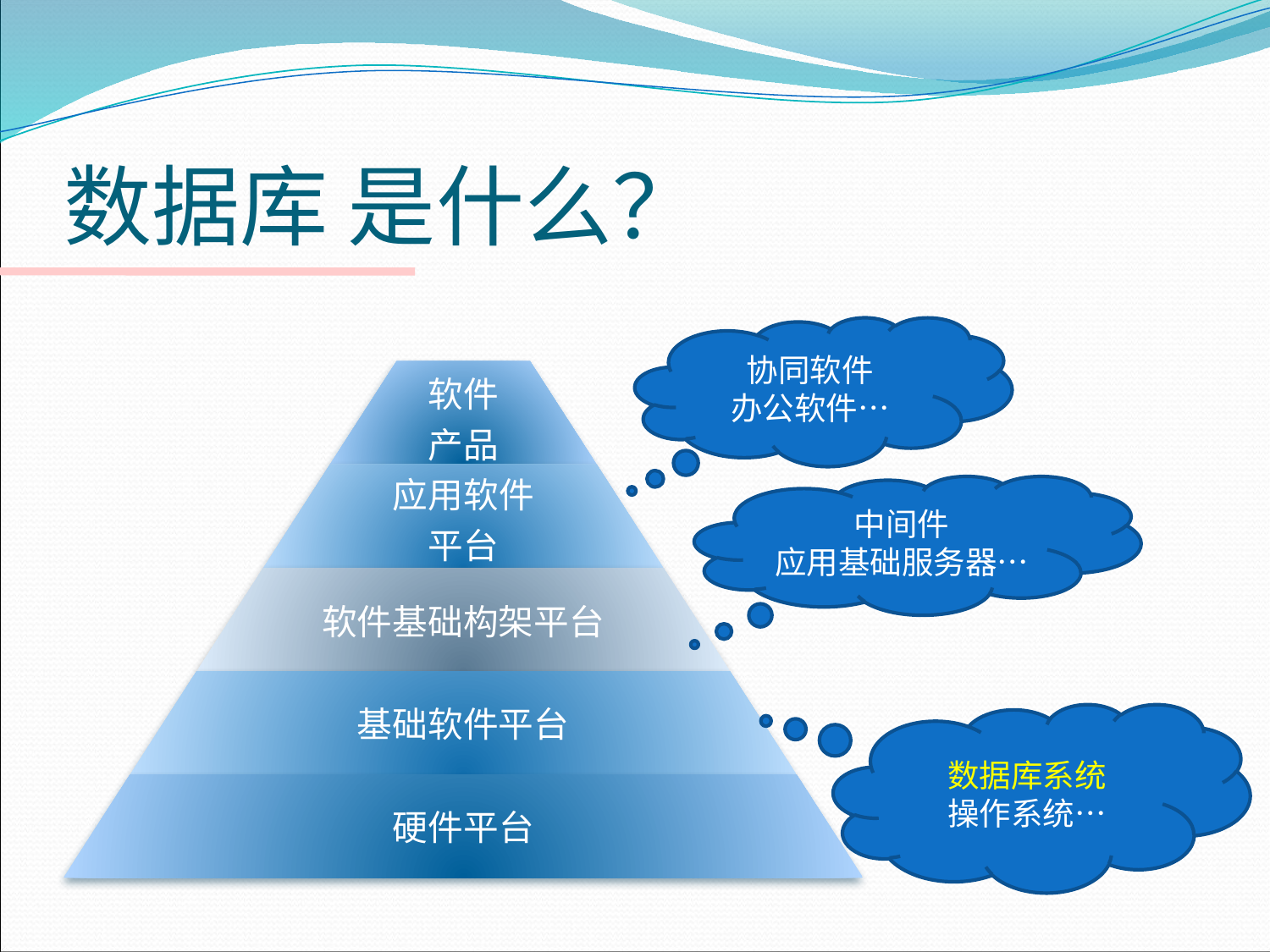

# 数据库 是什么？

软件
产品
应用软件
平台
软件基础构架平台
基础软件平台
硬件平台
协同软件
办公软件…
中间件
应用基础服务器…
数据库系统
操作系统…
11